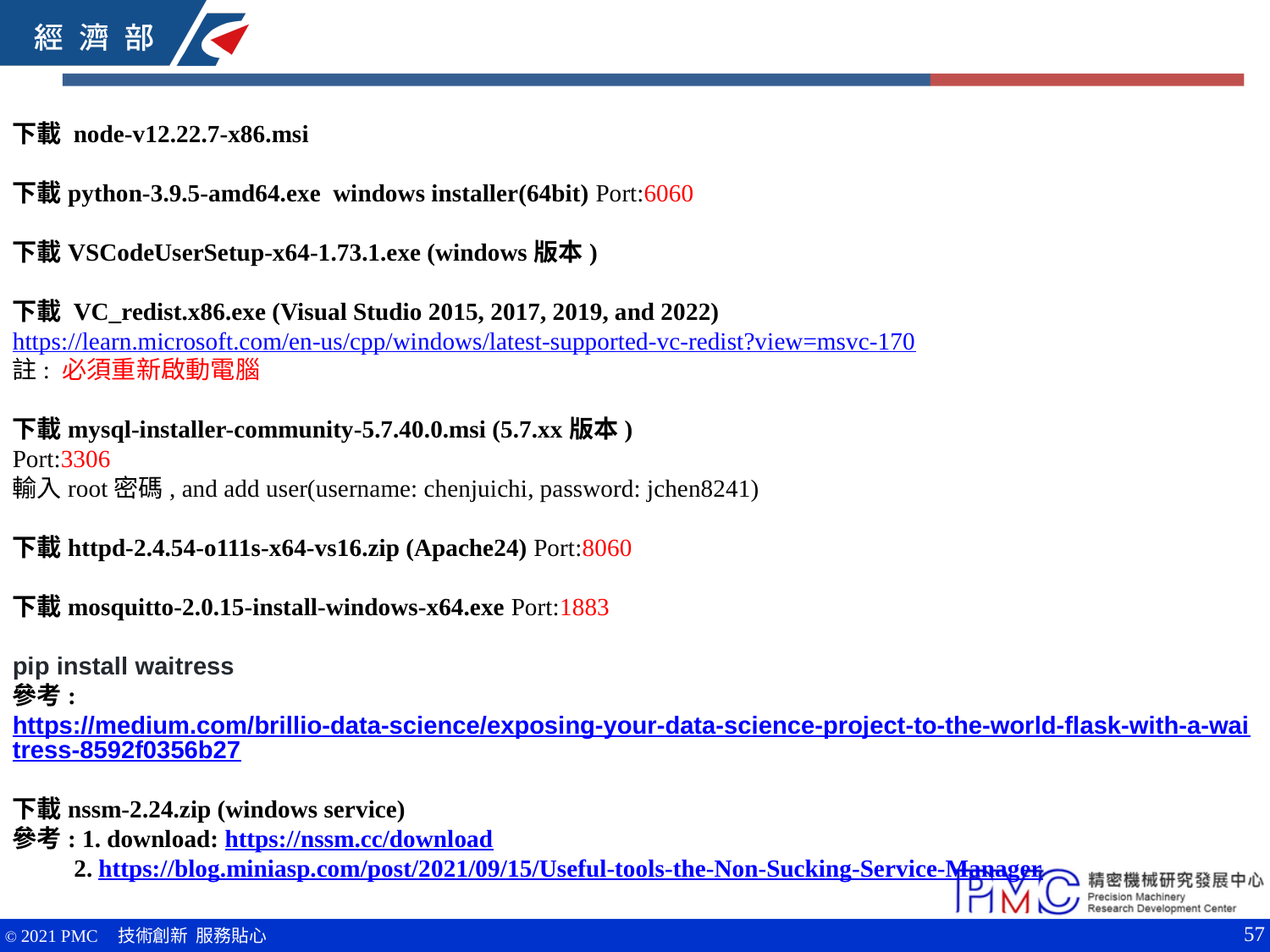

下載 node-v12.22.7-x86.msi

下載python-3.9.5-amd64.exe  windows installer(64bit) Port:6060

下載VSCodeUserSetup-x64-1.73.1.exe (windows版本)

下載 VC_redist.x86.exe (Visual Studio 2015, 2017, 2019, and 2022)
https://learn.microsoft.com/en-us/cpp/windows/latest-supported-vc-redist?view=msvc-170
註: 必須重新啟動電腦

下載mysql-installer-community-5.7.40.0.msi (5.7.xx版本)
Port:3306
輸入root密碼, and add user(username: chenjuichi, password: jchen8241)

下載httpd-2.4.54-o111s-x64-vs16.zip (Apache24) Port:8060

下載mosquitto-2.0.15-install-windows-x64.exe Port:1883

pip install waitress
參考: https://medium.com/brillio-data-science/exposing-your-data-science-project-to-the-world-flask-with-a-waitress-8592f0356b27

下載nssm-2.24.zip (windows service)
參考: 1. download: https://nssm.cc/download
          2. https://blog.miniasp.com/post/2021/09/15/Useful-tools-the-Non-Sucking-Service-Manager

57